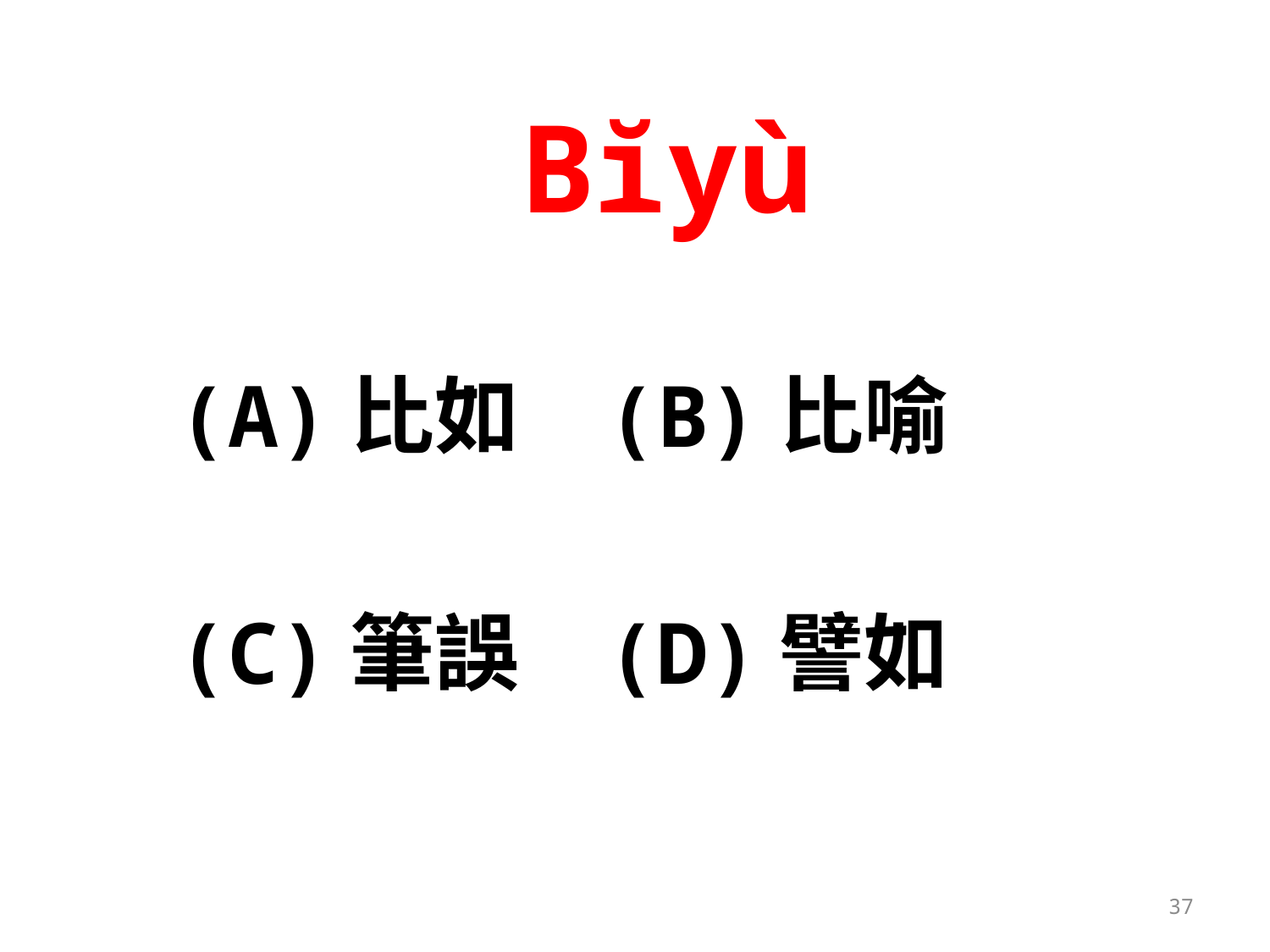

# Bĭyù

(A)比如 	(B)比喻

(C)筆誤	(D)譬如
37